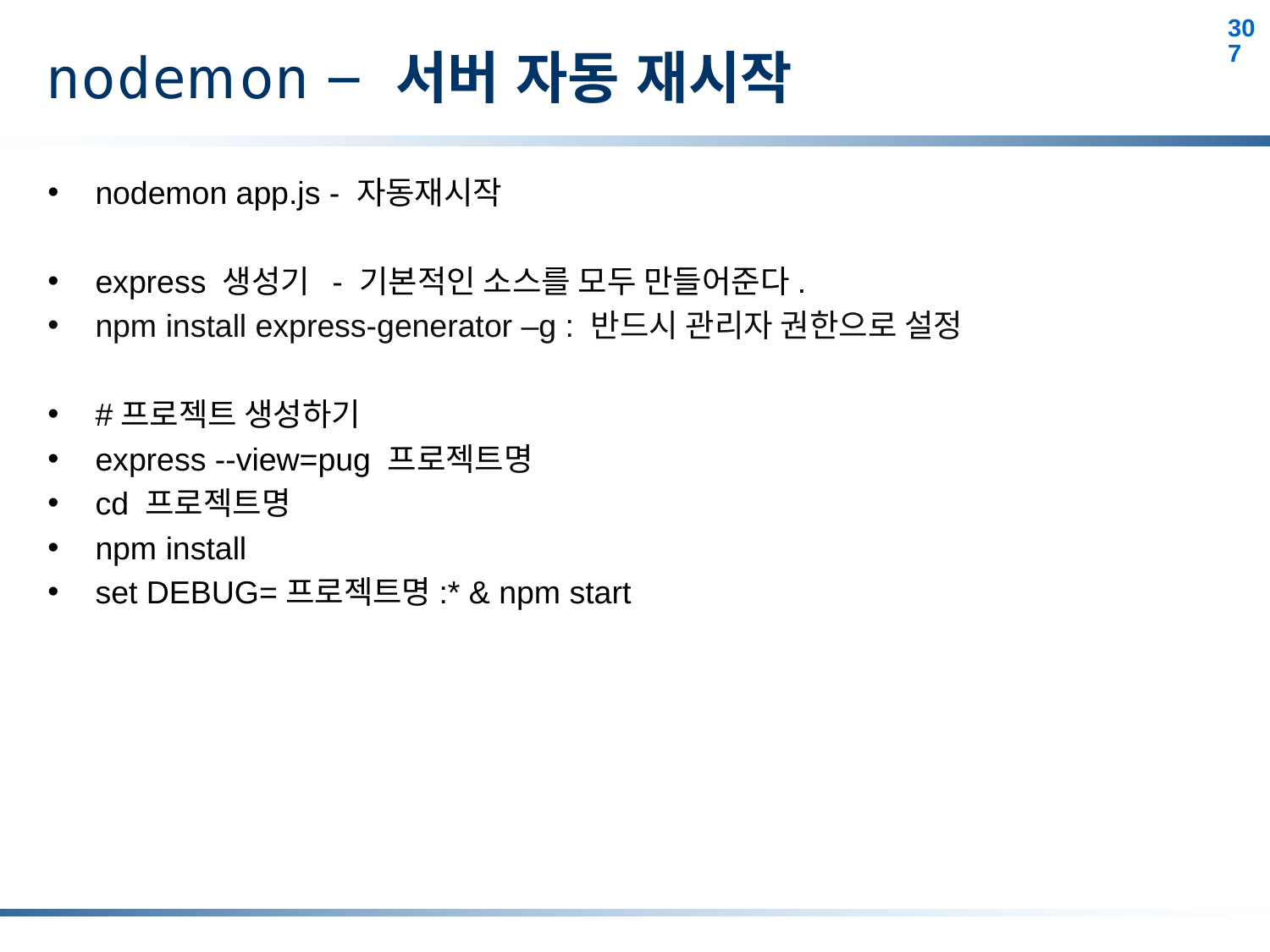

# nodemon – 서버 자동 재시작
nodemon app.js - 자동재시작

express 생성기  - 기본적인 소스를 모두 만들어준다.
npm install express-generator –g : 반드시 관리자 권한으로 설정

#프로젝트 생성하기
express --view=pug 프로젝트명
cd 프로젝트명
npm install
set DEBUG=프로젝트명:* & npm start